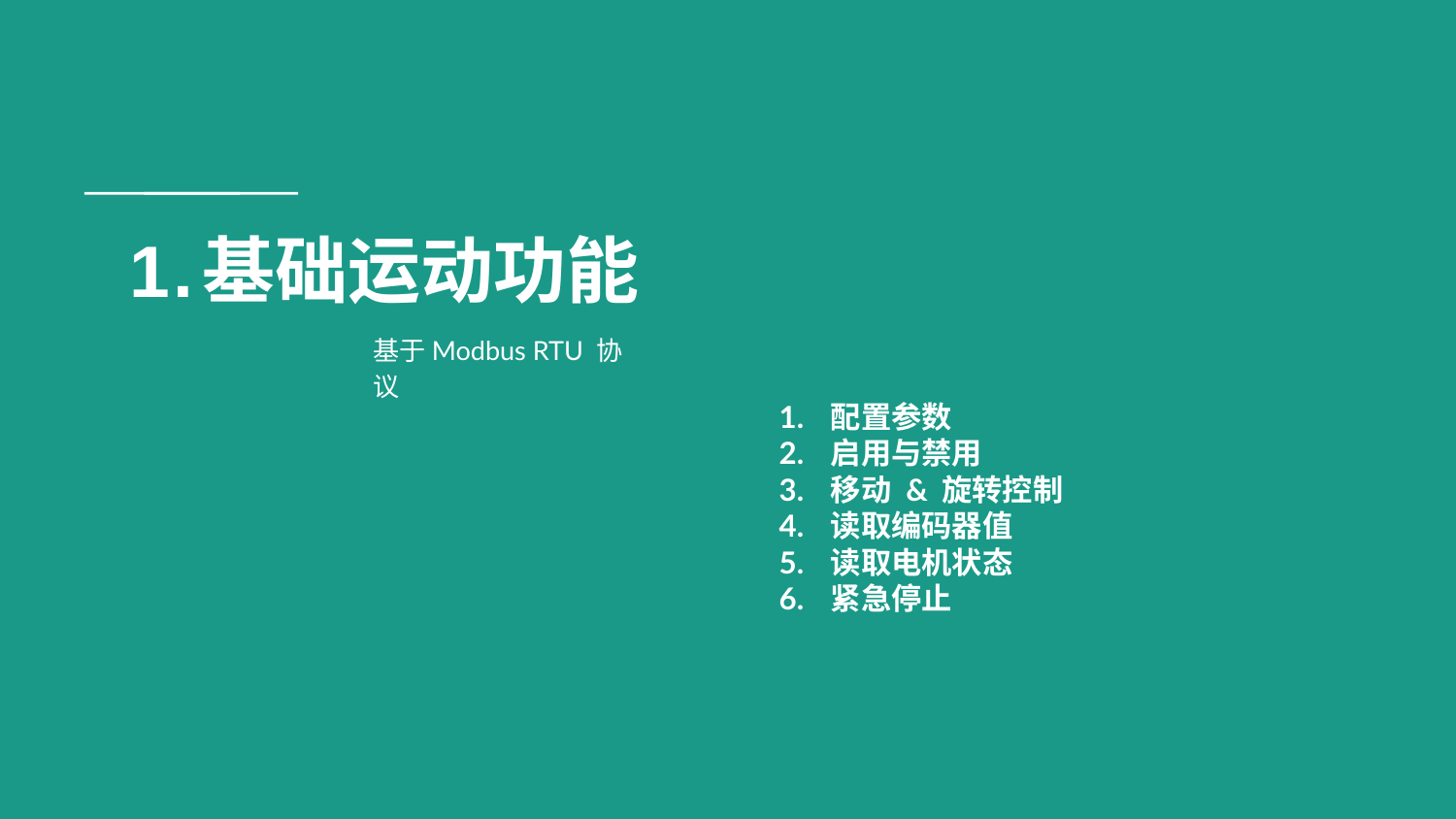

# 基础运动功能
基于Modbus RTU 协议
配置参数
启用与禁用
移动 & 旋转控制
读取编码器值
读取电机状态
紧急停止